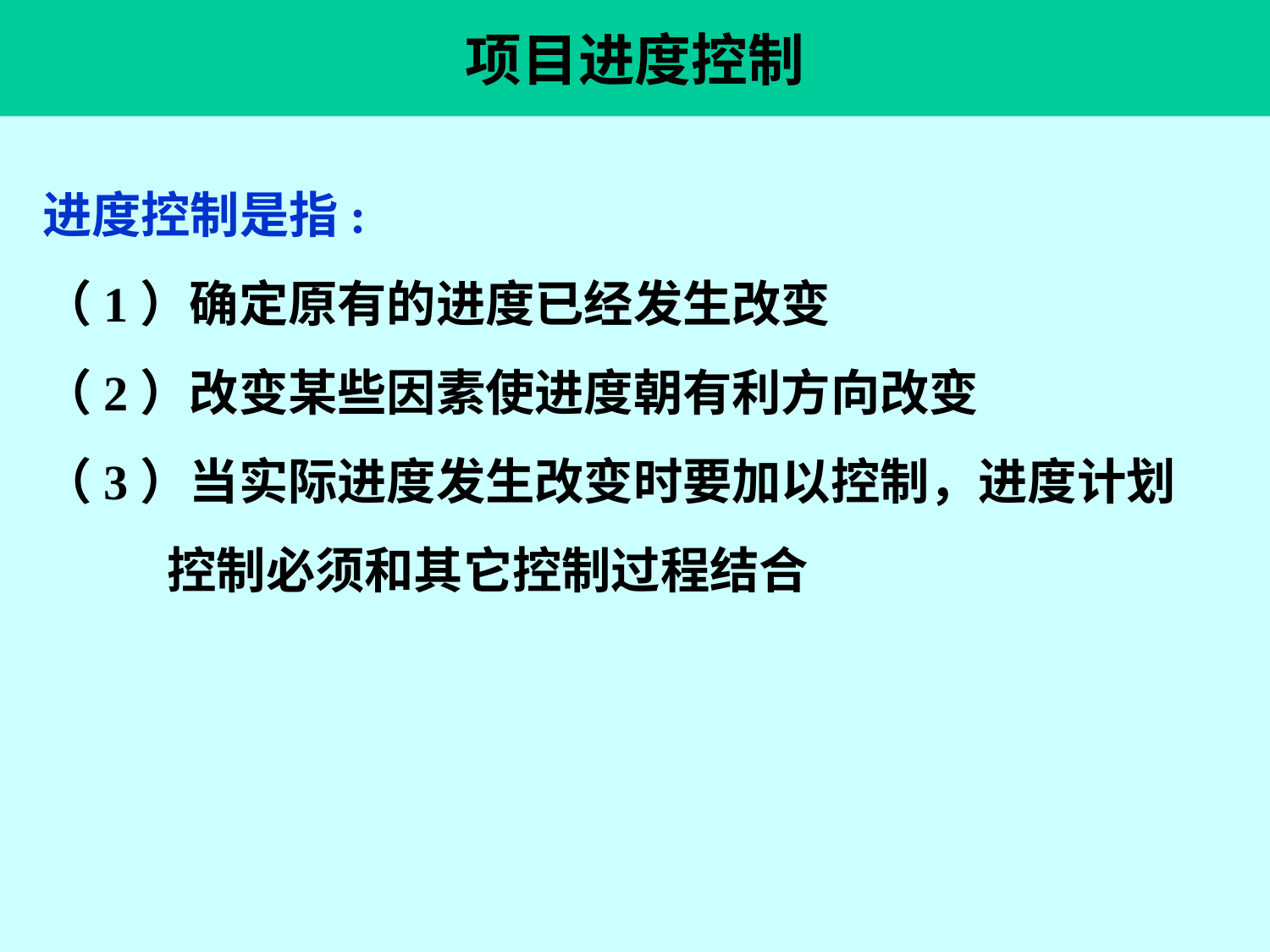

# 项目进度控制
进度控制是指:
（1）确定原有的进度已经发生改变
（2）改变某些因素使进度朝有利方向改变
（3）当实际进度发生改变时要加以控制，进度计划控制必须和其它控制过程结合